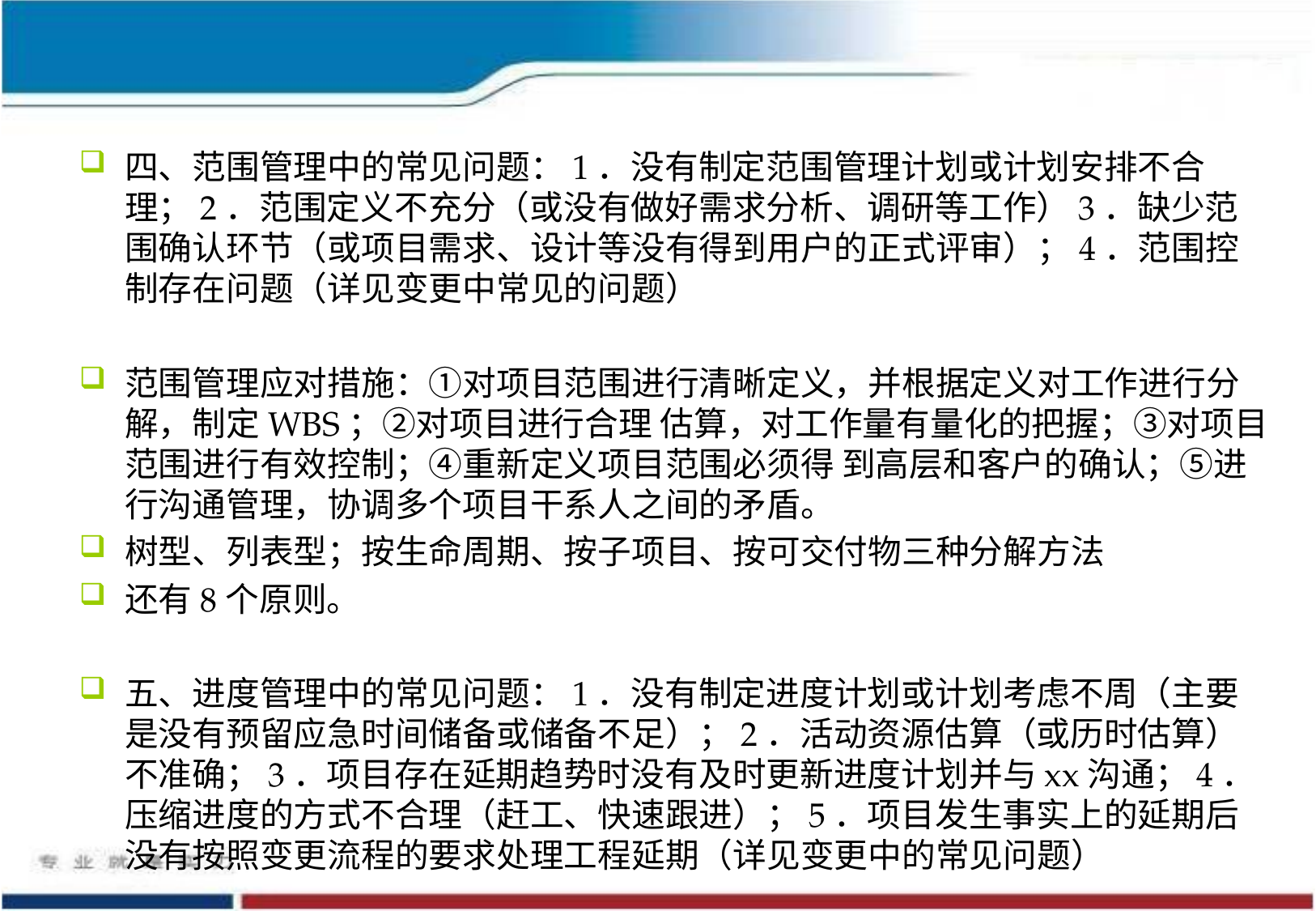

# 四、范围管理中的常见问题：1．没有制定范围管理计划或计划安排不合理；2．范围定义不充分（或没有做好需求分析、调研等工作）3．缺少范围确认环节（或项目需求、设计等没有得到用户的正式评审）；4．范围控制存在问题（详见变更中常见的问题）

范围管理应对措施：①对项目范围进行清晰定义，并根据定义对工作进行分解，制定WBS；②对项目进行合理 估算，对工作量有量化的把握；③对项目范围进行有效控制；④重新定义项目范围必须得 到高层和客户的确认；⑤进行沟通管理，协调多个项目干系人之间的矛盾。
树型、列表型；按生命周期、按子项目、按可交付物三种分解方法
还有8个原则。

五、进度管理中的常见问题：1．没有制定进度计划或计划考虑不周（主要是没有预留应急时间储备或储备不足）；2．活动资源估算（或历时估算）不准确；3．项目存在延期趋势时没有及时更新进度计划并与xx沟通；4．压缩进度的方式不合理（赶工、快速跟进）；5．项目发生事实上的延期后没有按照变更流程的要求处理工程延期（详见变更中的常见问题）